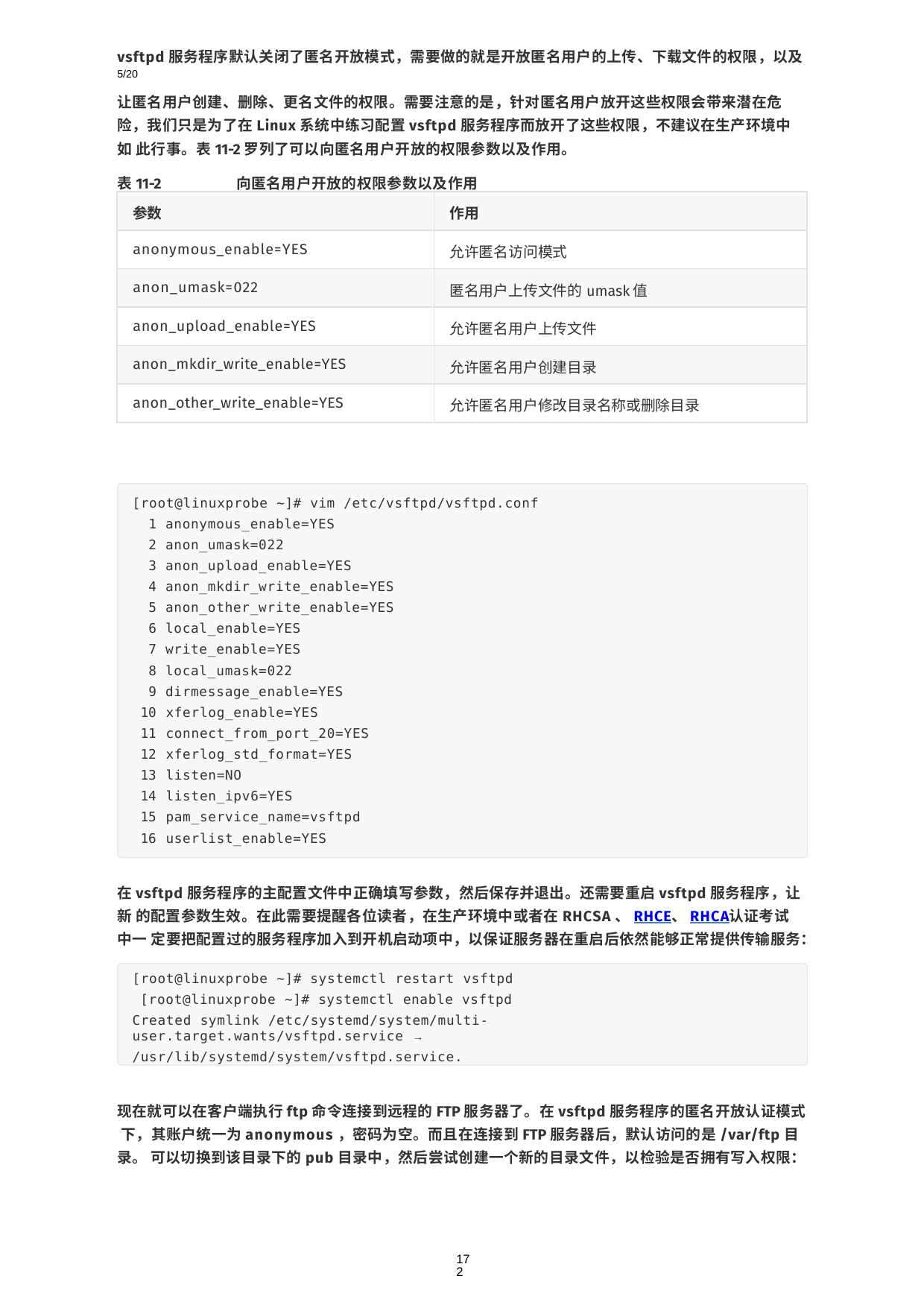

vsftpd服务程序默认关闭了匿名开放模式，需要做的就是开放匿名用户的上传、下载文件的权限，以及5/20
让匿名用户创建、删除、更名文件的权限。需要注意的是，针对匿名用户放开这些权限会带来潜在危 险，我们只是为了在Linux系统中练习配置vsftpd服务程序而放开了这些权限，不建议在生产环境中如 此行事。表11-2罗列了可以向匿名用户开放的权限参数以及作用。
表11-2	向匿名用户开放的权限参数以及作用
| 参数 | 作用 |
| --- | --- |
| anonymous\_enable=YES | 允许匿名访问模式 |
| anon\_umask=022 | 匿名用户上传文件的umask值 |
| anon\_upload\_enable=YES | 允许匿名用户上传文件 |
| anon\_mkdir\_write\_enable=YES | 允许匿名用户创建目录 |
| anon\_other\_write\_enable=YES | 允许匿名用户修改目录名称或删除目录 |

[root@linuxprobe ~]# vim /etc/vsftpd/vsftpd.conf
anonymous_enable=YES
anon_umask=022
anon_upload_enable=YES
anon_mkdir_write_enable=YES
anon_other_write_enable=YES
local_enable=YES
write_enable=YES
local_umask=022
dirmessage_enable=YES
xferlog_enable=YES
connect_from_port_20=YES
xferlog_std_format=YES
listen=NO
listen_ipv6=YES
pam_service_name=vsftpd
userlist_enable=YES

在vsftpd服务程序的主配置文件中正确填写参数，然后保存并退出。还需要重启vsftpd服务程序，让新 的配置参数生效。在此需要提醒各位读者，在生产环境中或者在RHCSA、RHCE、RHCA认证考试中一 定要把配置过的服务程序加入到开机启动项中，以保证服务器在重启后依然能够正常提供传输服务：

[root@linuxprobe ~]# systemctl restart vsftpd  [root@linuxprobe ~]# systemctl enable vsftpd
Created symlink /etc/systemd/system/multi-user.target.wants/vsftpd.service →
/usr/lib/systemd/system/vsftpd.service.

现在就可以在客户端执行ftp命令连接到远程的FTP服务器了。在vsftpd服务程序的匿名开放认证模式  下，其账户统一为anonymous，密码为空。而且在连接到FTP服务器后，默认访问的是/var/ftp目录。 可以切换到该目录下的pub目录中，然后尝试创建一个新的目录文件，以检验是否拥有写入权限：

172